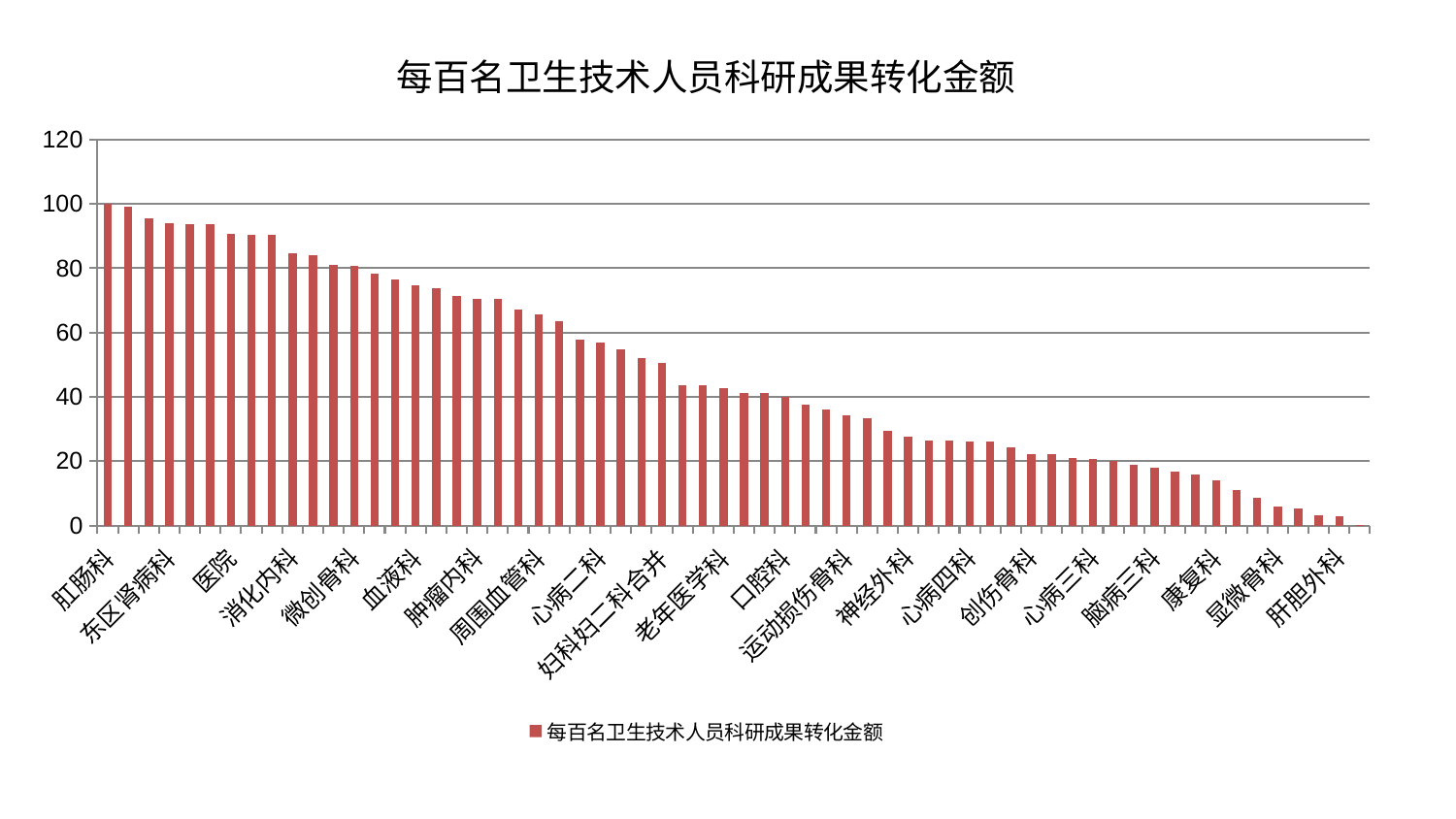

### Chart: 每百名卫生技术人员科研成果转化金额

| Category | 每百名卫生技术人员科研成果转化金额 |
|---|---|
| 肛肠科 | 100.00000000000001 |
| 男科 | 99.18032647044093 |
| 关节骨科 | 95.54550168847804 |
| 东区肾病科 | 93.86682959176068 |
| 眼科 | 93.79963249851492 |
| 儿科 | 93.64866900556973 |
| 医院 | 90.55638903957238 |
| 妇二科 | 90.53942631673911 |
| 小儿推拿科 | 90.24654610675225 |
| 消化内科 | 84.63112374690601 |
| 小儿骨科 | 84.167857708118 |
| 身心医学科 | 81.12372797853067 |
| 微创骨科 | 80.65609897389929 |
| 胸外科 | 78.40800832582248 |
| 脑病一科 | 76.58439448821711 |
| 血液科 | 74.646012649667 |
| 中医外治中心 | 73.68033714172957 |
| 呼吸内科 | 71.37133727011648 |
| 肿瘤内科 | 70.52702264388545 |
| 肾病科 | 70.47013522480415 |
| 耳鼻喉科 | 67.17877547147005 |
| 周围血管科 | 65.51986627926622 |
| 综合内科 | 63.45236107048635 |
| 风湿病科 | 57.72025806337218 |
| 心病二科 | 56.7730938552469 |
| 心血管内科 | 54.82958282842017 |
| 美容皮肤科 | 52.12883466560325 |
| 妇科妇二科合并 | 50.655690578681714 |
| 脾胃病科 | 43.655836707173755 |
| 肝病科 | 43.515403665165316 |
| 老年医学科 | 42.557511355352354 |
| 西区重症医学科 | 41.261420372807585 |
| 东区重症医学科 | 41.106044740069485 |
| 口腔科 | 40.1021179230906 |
| 妇科 | 37.53660728739704 |
| 神经内科 | 36.01418694783895 |
| 运动损伤骨科 | 34.24796708915774 |
| 重症医学科 | 33.47986033582542 |
| 心病一科 | 29.30598719646985 |
| 神经外科 | 27.753589842266507 |
| 肾脏内科 | 26.4066309497489 |
| 针灸科 | 26.369002318412758 |
| 心病四科 | 26.22625638678421 |
| 脾胃科消化科合并 | 26.089372047735964 |
| 脊柱骨科 | 24.31421338769503 |
| 创伤骨科 | 22.207011399288874 |
| 泌尿外科 | 22.126311972182318 |
| 皮肤科 | 20.950013955709746 |
| 心病三科 | 20.804916567610178 |
| 内分泌科 | 20.07716144160167 |
| 脑病二科 | 18.726702338628908 |
| 脑病三科 | 17.925172395620034 |
| 产科 | 16.841393243612362 |
| 推拿科 | 15.76280231688558 |
| 康复科 | 14.133058542165479 |
| 骨科 | 10.917184371593558 |
| 乳腺甲状腺外科 | 8.72052051833434 |
| 显微骨科 | 5.826421377477565 |
| 普通外科 | 5.147660033733625 |
| 治未病中心 | 3.0690140846064216 |
| 肝胆外科 | 2.9710099980940283 |
| 中医经典科 | 0.24778652449937758 |
194